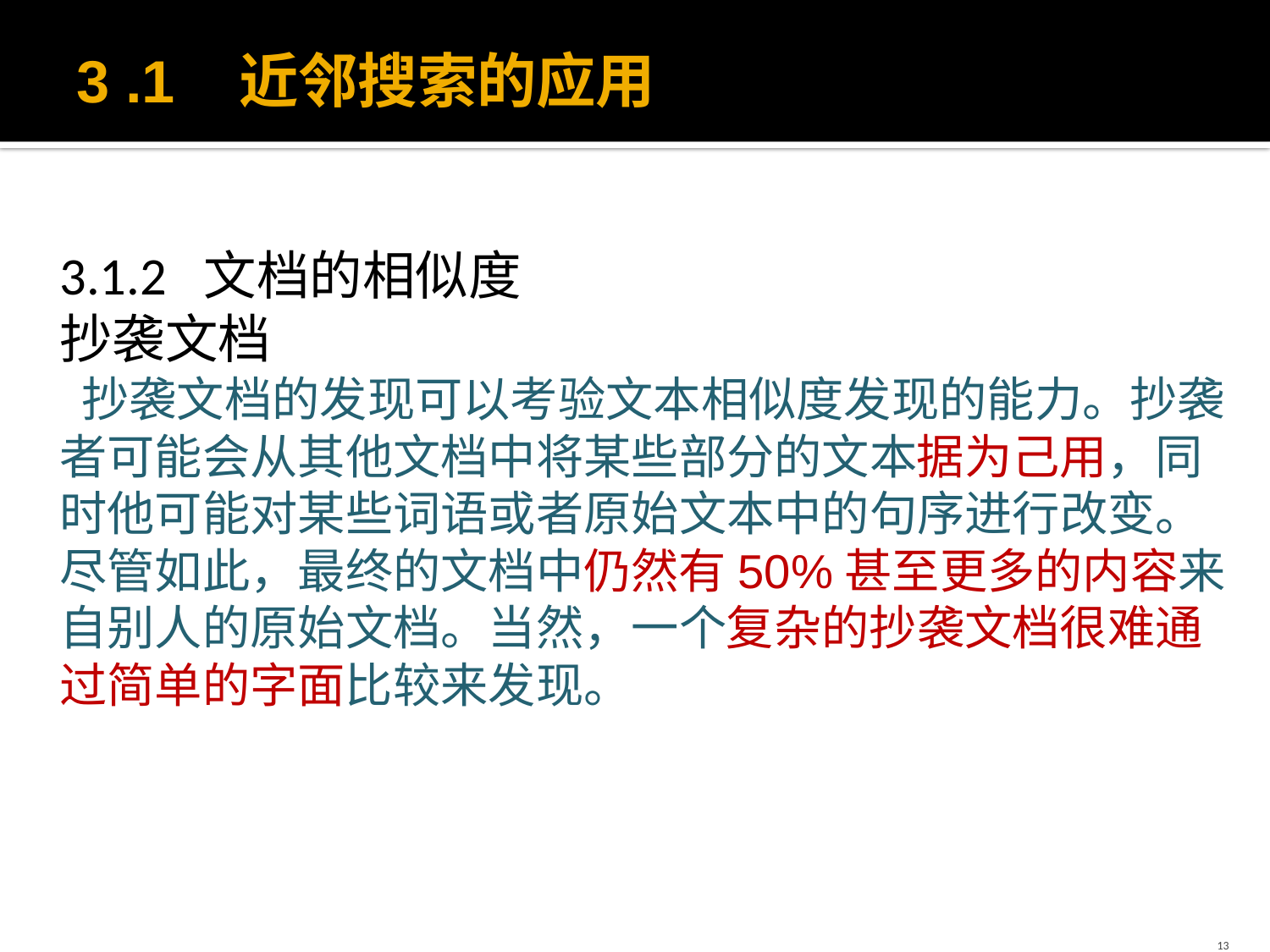

# 3 .1   近邻搜索的应用
3.1.2  文档的相似度
抄袭文档
 抄袭文档的发现可以考验文本相似度发现的能力。抄袭者可能会从其他文档中将某些部分的文本据为己用，同时他可能对某些词语或者原始文本中的句序进行改变。尽管如此，最终的文档中仍然有50%甚至更多的内容来自别人的原始文档。当然，一个复杂的抄袭文档很难通过简单的字面比较来发现。
13